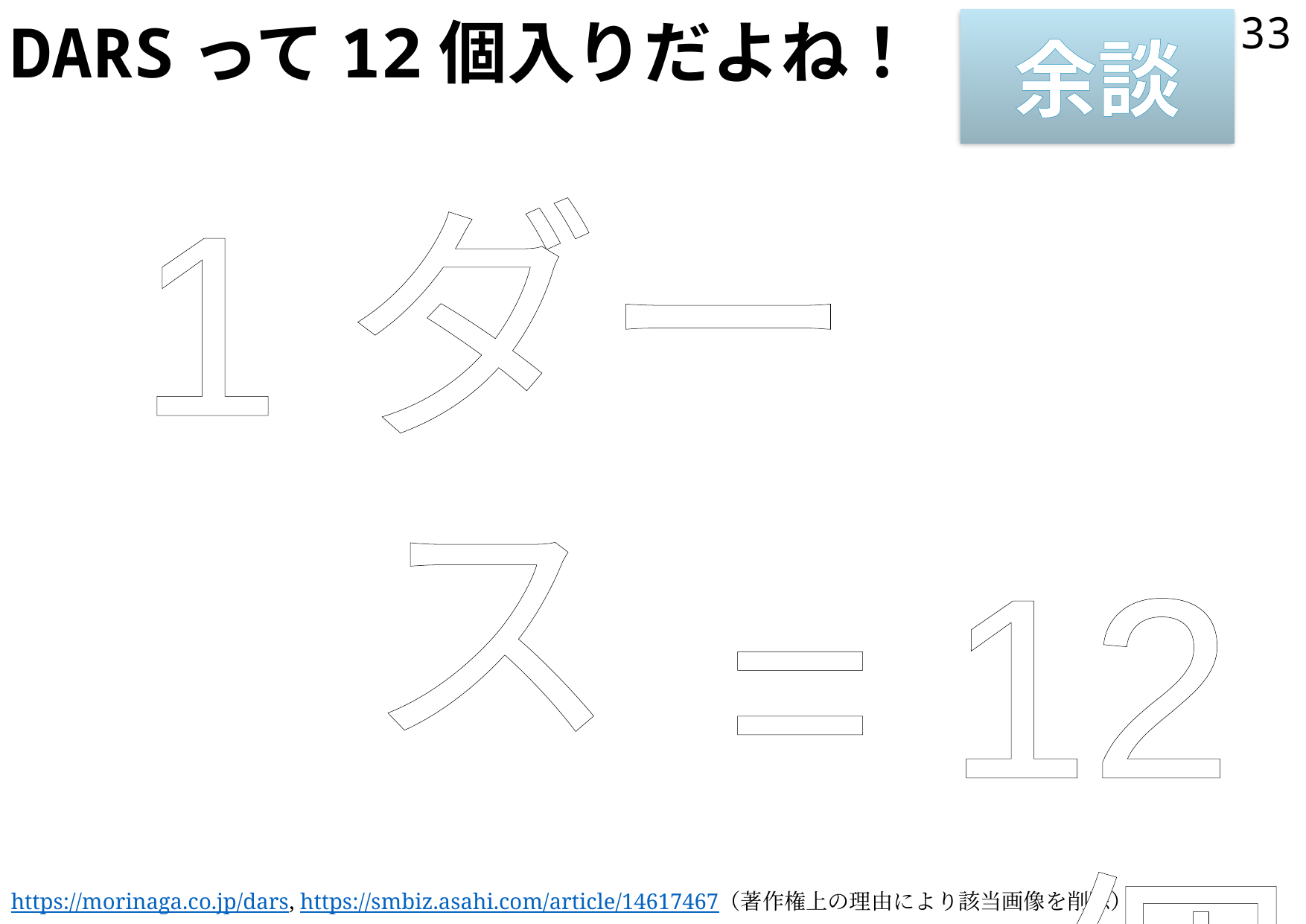

# DARSって12個入りだよね！
33
余談
1ダース
= 12個
https://morinaga.co.jp/dars, https://smbiz.asahi.com/article/14617467（著作権上の理由により該当画像を削除）